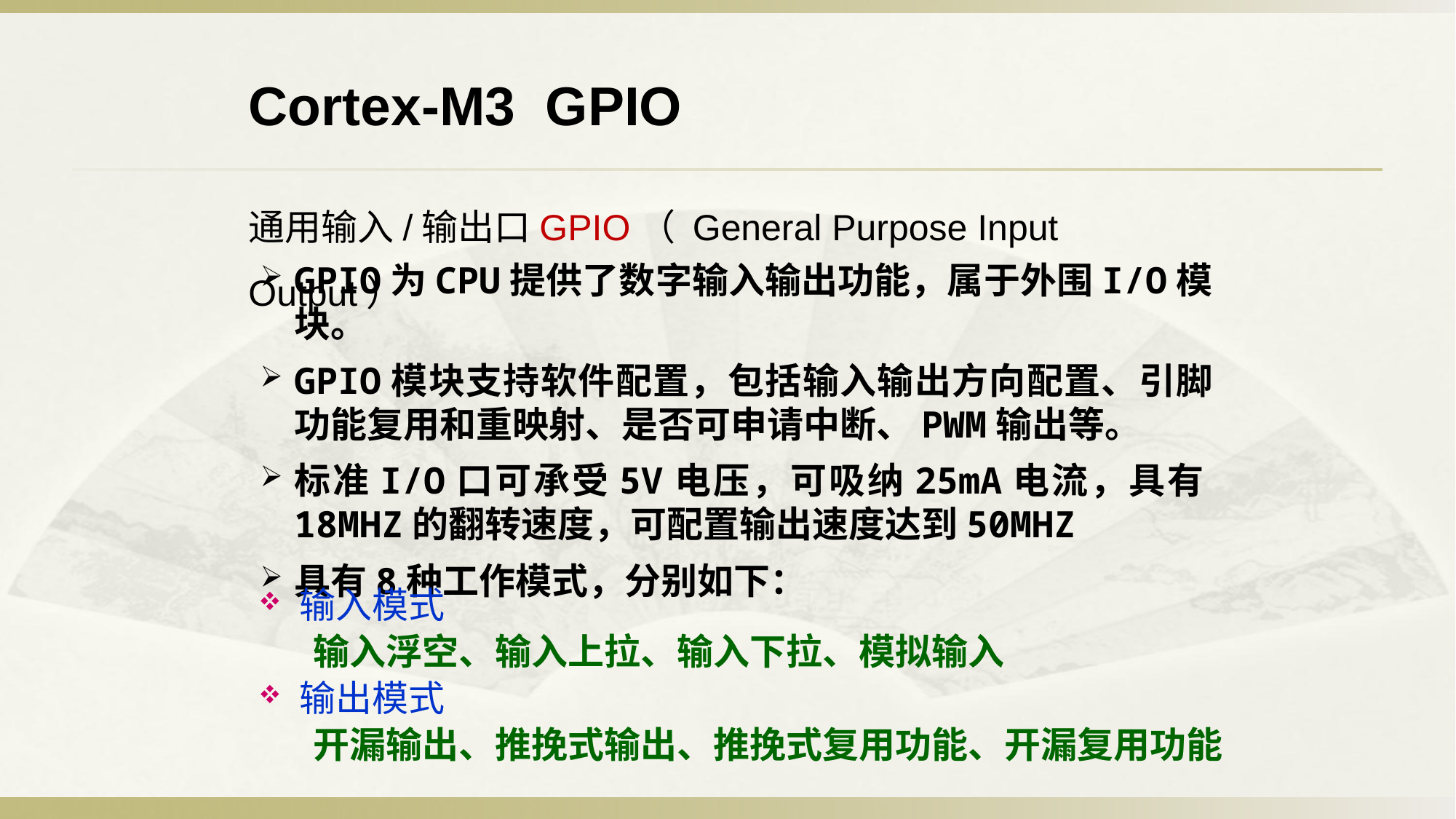

Cortex-M3  GPIO
通用输入/输出口GPIO（ General Purpose Input Output）
GPIO为CPU提供了数字输入输出功能，属于外围I/O模块。
GPIO模块支持软件配置，包括输入输出方向配置、引脚功能复用和重映射、是否可申请中断、PWM输出等。
标准I/O口可承受5V电压，可吸纳25mA电流，具有18MHZ的翻转速度，可配置输出速度达到50MHZ
具有8种工作模式，分别如下：

输入模式
输入浮空、输入上拉、输入下拉、模拟输入
输出模式
开漏输出、推挽式输出、推挽式复用功能、开漏复用功能